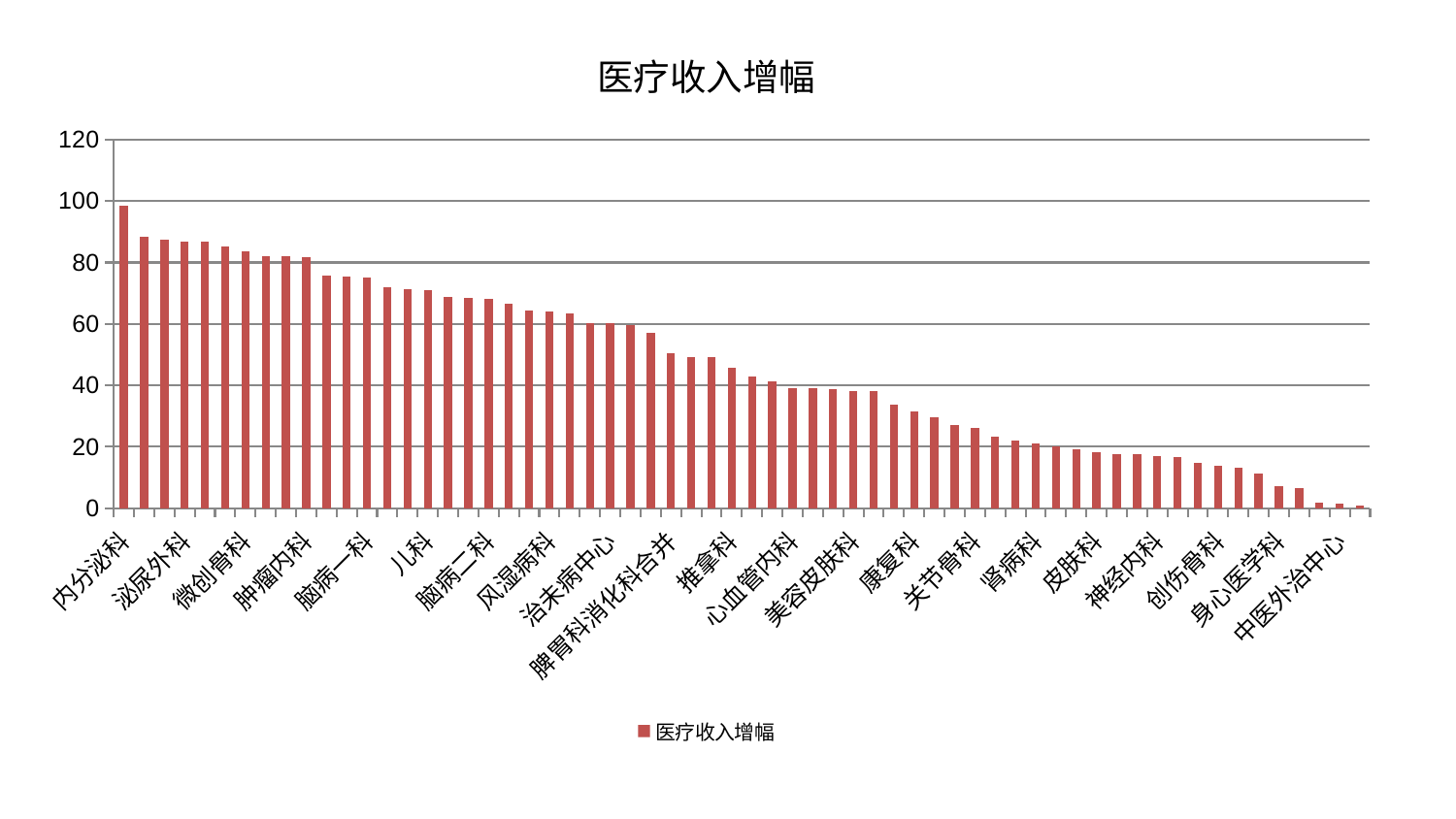

### Chart: 医疗收入增幅

| Category | 医疗收入增幅 |
|---|---|
| 内分泌科 | 98.33861870264549 |
| 医院 | 88.2486967145158 |
| 产科 | 87.56590350560688 |
| 泌尿外科 | 86.75480623341385 |
| 男科 | 86.75383491480557 |
| 神经外科 | 85.12303862771813 |
| 微创骨科 | 83.61822582268132 |
| 心病三科 | 82.15422775374552 |
| 肾脏内科 | 81.98635523016691 |
| 肿瘤内科 | 81.76231229155688 |
| 中医经典科 | 75.65605642623639 |
| 肝病科 | 75.5373202841818 |
| 脑病一科 | 74.99798890874227 |
| 肛肠科 | 72.06365730713947 |
| 血液科 | 71.37202886596637 |
| 儿科 | 71.0750464958345 |
| 显微骨科 | 68.94586157151093 |
| 胸外科 | 68.53392495511576 |
| 脑病二科 | 68.15557206916138 |
| 脑病三科 | 66.44653949239054 |
| 老年医学科 | 64.39832333214326 |
| 风湿病科 | 64.20605105324802 |
| 妇科妇二科合并 | 63.44301681365083 |
| 妇科 | 60.32284189073769 |
| 治未病中心 | 60.142233743680904 |
| 普通外科 | 59.66713148591427 |
| 乳腺甲状腺外科 | 57.03614913168611 |
| 脾胃科消化科合并 | 50.61299347913031 |
| 东区重症医学科 | 49.31784234271108 |
| 针灸科 | 49.23777738100901 |
| 推拿科 | 45.637483969093815 |
| 重症医学科 | 42.92900949221416 |
| 小儿骨科 | 41.36547801337802 |
| 心血管内科 | 39.25955165389874 |
| 妇二科 | 39.11113761939022 |
| 心病二科 | 38.82160629535603 |
| 美容皮肤科 | 38.14181954819702 |
| 脊柱骨科 | 38.0840699177867 |
| 周围血管科 | 33.75348462826706 |
| 康复科 | 31.61510919487267 |
| 综合内科 | 29.76392322200725 |
| 眼科 | 27.247387205664374 |
| 关节骨科 | 26.13912711215289 |
| 心病四科 | 23.191622044512393 |
| 小儿推拿科 | 22.130925915470723 |
| 肾病科 | 21.092589715476162 |
| 呼吸内科 | 20.251996111164374 |
| 耳鼻喉科 | 19.213889619929404 |
| 皮肤科 | 18.37749763428611 |
| 口腔科 | 17.730374074526956 |
| 心病一科 | 17.58328758547567 |
| 神经内科 | 17.123780847992755 |
| 西区重症医学科 | 16.638698878096037 |
| 消化内科 | 14.838895140727848 |
| 创伤骨科 | 13.703785645280098 |
| 东区肾病科 | 13.041821777412931 |
| 脾胃病科 | 11.159558752289023 |
| 身心医学科 | 7.032568137237893 |
| 运动损伤骨科 | 6.552229293539069 |
| 骨科 | 1.7007252504350756 |
| 中医外治中心 | 1.6142885940265916 |
| 肝胆外科 | 0.7375578164802832 |
245